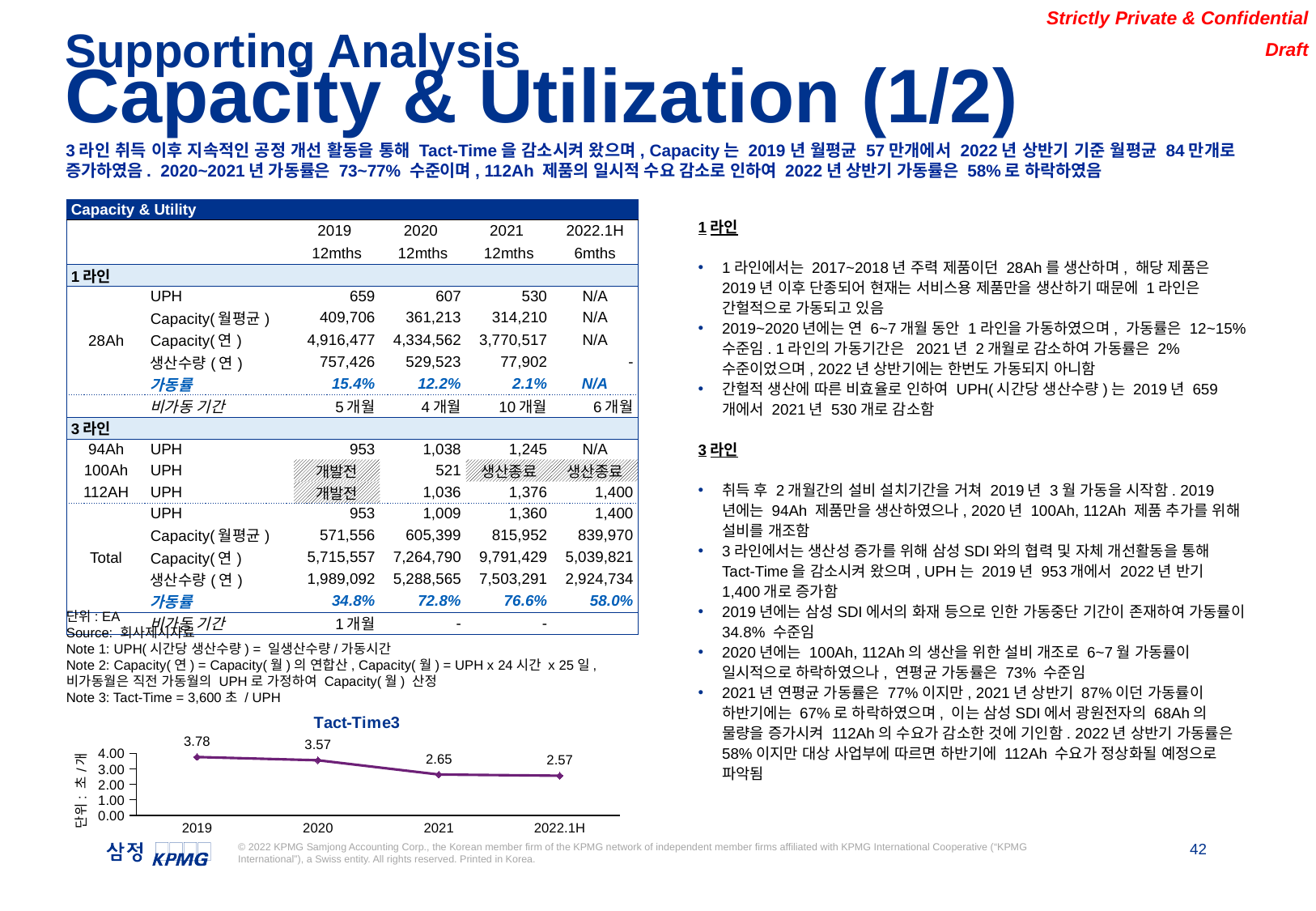

Supporting Analysis
Capacity & Utilization (1/2)
3라인 취득 이후 지속적인 공정 개선 활동을 통해 Tact-Time을 감소시켜 왔으며, Capacity는 2019년 월평균 57만개에서 2022년 상반기 기준 월평균 84만개로 증가하였음.  2020~2021년 가동률은 73~77% 수준이며, 112Ah 제품의 일시적 수요 감소로 인하여 2022년 상반기 가동률은 58%로 하락하였음

| Capacity & Utility |  |  |  |  |  |
| --- | --- | --- | --- | --- | --- |
|  |  | 2019 | 2020 | 2021 | 2022.1H |
|  |  | 12mths | 12mths | 12mths | 6mths |
| 1라인 |  |  |  |  |  |
| 28Ah | UPH | 659 | 607 | 530 | N/A |
|  | Capacity(월평균) | 409,706 | 361,213 | 314,210 | N/A |
|  | Capacity(연) | 4,916,477 | 4,334,562 | 3,770,517 | N/A |
|  | 생산수량(연) | 757,426 | 529,523 | 77,902 | - |
|  | 가동률 | 15.4% | 12.2% | 2.1% | N/A |
|  | 비가동 기간 | 5개월 | 4개월 | 10개월 | 6개월 |
| 3라인 |  |  |  |  |  |
| 94Ah | UPH | 953 | 1,038 | 1,245 | N/A |
| 100Ah | UPH | 개발전 | 521 | 생산종료 | 생산종료 |
| 112AH | UPH | 개발전 | 1,036 | 1,376 | 1,400 |
| Total | UPH | 953 | 1,009 | 1,360 | 1,400 |
|  | Capacity(월평균) | 571,556 | 605,399 | 815,952 | 839,970 |
|  | Capacity(연) | 5,715,557 | 7,264,790 | 9,791,429 | 5,039,821 |
|  | 생산수량(연) | 1,989,092 | 5,288,565 | 7,503,291 | 2,924,734 |
|  | 가동률 | 34.8% | 72.8% | 76.6% | 58.0% |
|  | 비가동 기간 | 1개월 | - | - |  |
1라인

1라인에서는 2017~2018년 주력 제품이던 28Ah를 생산하며, 해당 제품은 2019년 이후 단종되어 현재는 서비스용 제품만을 생산하기 때문에 1라인은 간헐적으로 가동되고 있음
2019~2020년에는 연 6~7개월 동안 1라인을 가동하였으며, 가동률은 12~15% 수준임. 1라인의 가동기간은  2021년 2개월로 감소하여 가동률은 2% 수준이었으며, 2022년 상반기에는 한번도 가동되지 아니함
간헐적 생산에 따른 비효율로 인하여 UPH(시간당 생산수량)는 2019년 659개에서 2021년 530개로 감소함

3라인

취득 후 2개월간의 설비 설치기간을 거쳐 2019년 3월 가동을 시작함. 2019년에는 94Ah 제품만을 생산하였으나, 2020년 100Ah, 112Ah 제품 추가를 위해 설비를 개조함
3라인에서는 생산성 증가를 위해 삼성SDI와의 협력 및 자체 개선활동을 통해 Tact-Time을 감소시켜 왔으며, UPH는 2019년 953개에서 2022년 반기 1,400개로 증가함
2019년에는 삼성SDI에서의 화재 등으로 인한 가동중단 기간이 존재하여 가동률이 34.8% 수준임
2020년에는 100Ah, 112Ah의 생산을 위한 설비 개조로 6~7월 가동률이 일시적으로 하락하였으나, 연평균 가동률은 73% 수준임
2021년 연평균 가동률은 77%이지만, 2021년 상반기 87%이던 가동률이 하반기에는 67%로 하락하였으며, 이는 삼성SDI에서 광원전자의 68Ah의 물량을 증가시켜 112Ah의 수요가 감소한 것에 기인함. 2022년 상반기 가동률은 58%이지만 대상 사업부에 따르면 하반기에 112Ah 수요가 정상화될 예정으로 파악됨
단위: EA
Source: 회사제시자료
Note 1: UPH(시간당 생산수량) = 일생산수량/가동시간
Note 2: Capacity(연) = Capacity(월)의 연합산, Capacity(월) = UPH x 24시간 x 25일, 비가동월은 직전 가동월의 UPH로 가정하여 Capacity(월) 산정
Note 3: Tact-Time = 3,600초 / UPH

### Chart: Tact-Time3

| Category | Cycle-Time |
|---|---|
| 2019 | 3.7791593464204 |
| 2020 | 3.5678941391165337 |
| 2021 | 2.647213290608512 |
| 2022.1H | 2.5715200918450294 |